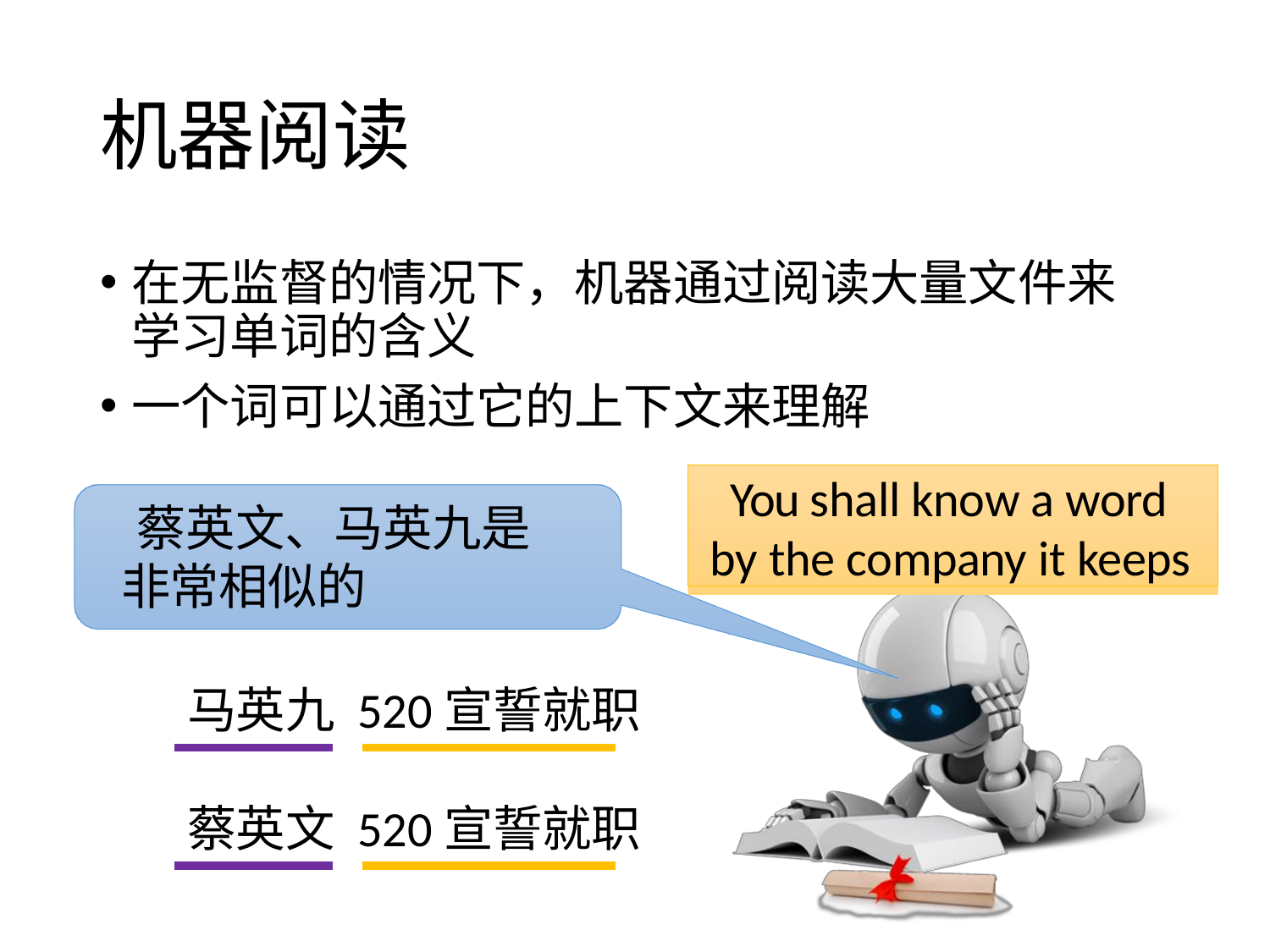

# 机器阅读
在无监督的情况下，机器通过阅读大量文件来学习单词的含义
一个词可以通过它的上下文来理解

You shall know a word  by the company it keeps

蔡英文、马英九是非常相似的

马英九 520宣誓就职

蔡英文 520宣誓就职